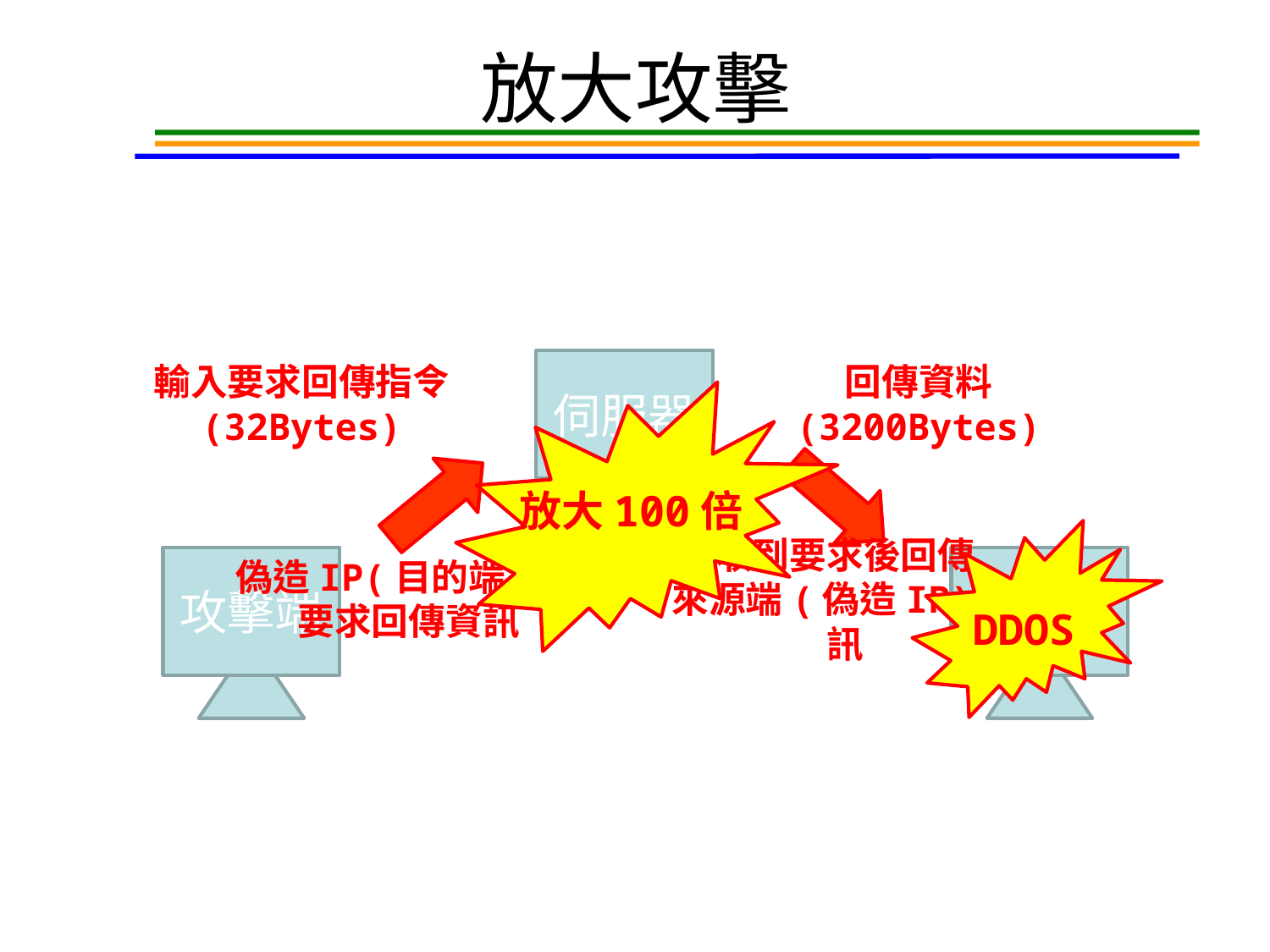

# 放大攻擊
伺服器

輸入要求回傳指令
(32Bytes)
回傳資料 (3200Bytes)

放大100倍

DDOS
攻擊端

目的端

收到要求後回傳
來源端(偽造IP)資訊
偽造IP(目的端IP)
要求回傳資訊